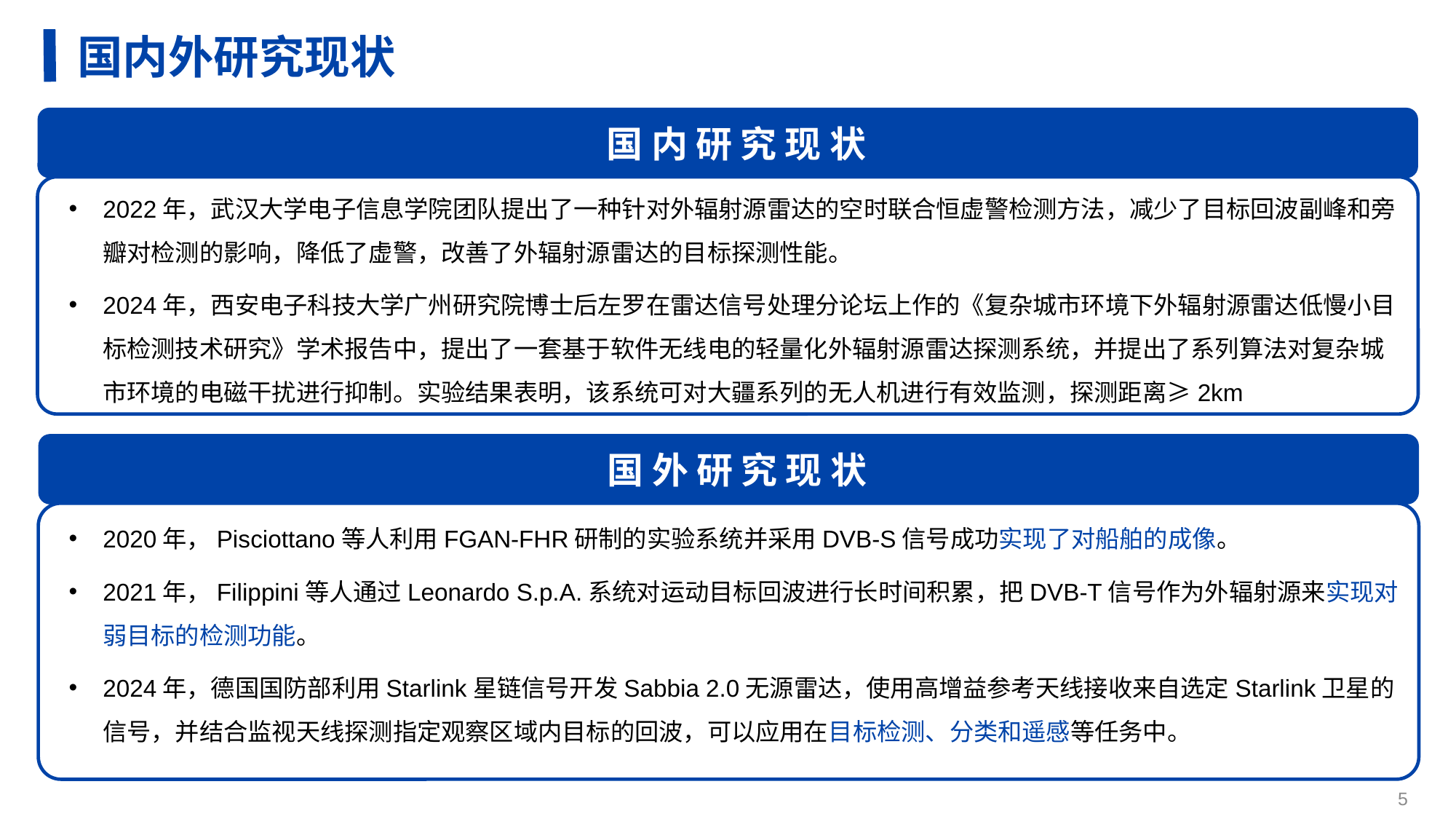

国内外研究现状
 国 内 研 究 现 状
2022年，武汉大学电子信息学院团队提出了一种针对外辐射源雷达的空时联合恒虚警检测方法，减少了目标回波副峰和旁瓣对检测的影响，降低了虚警，改善了外辐射源雷达的目标探测性能。
2024年，西安电子科技大学广州研究院博士后左罗在雷达信号处理分论坛上作的《复杂城市环境下外辐射源雷达低慢小目标检测技术研究》学术报告中，提出了一套基于软件无线电的轻量化外辐射源雷达探测系统，并提出了系列算法对复杂城市环境的电磁干扰进行抑制。实验结果表明，该系统可对大疆系列的无人机进行有效监测，探测距离≥2km

 国 外 研 究 现 状

2020年，Pisciottano等人利用FGAN-FHR研制的实验系统并采用DVB-S信号成功实现了对船舶的成像。
2021年，Filippini等人通过Leonardo S.p.A.系统对运动目标回波进行长时间积累，把DVB-T信号作为外辐射源来实现对弱目标的检测功能。
2024年，德国国防部利用Starlink星链信号开发Sabbia 2.0无源雷达，使用高增益参考天线接收来自选定Starlink卫星的信号，并结合监视天线探测指定观察区域内目标的回波，可以应用在目标检测、分类和遥感等任务中。
可覆盖地面网络难以覆盖区域

5